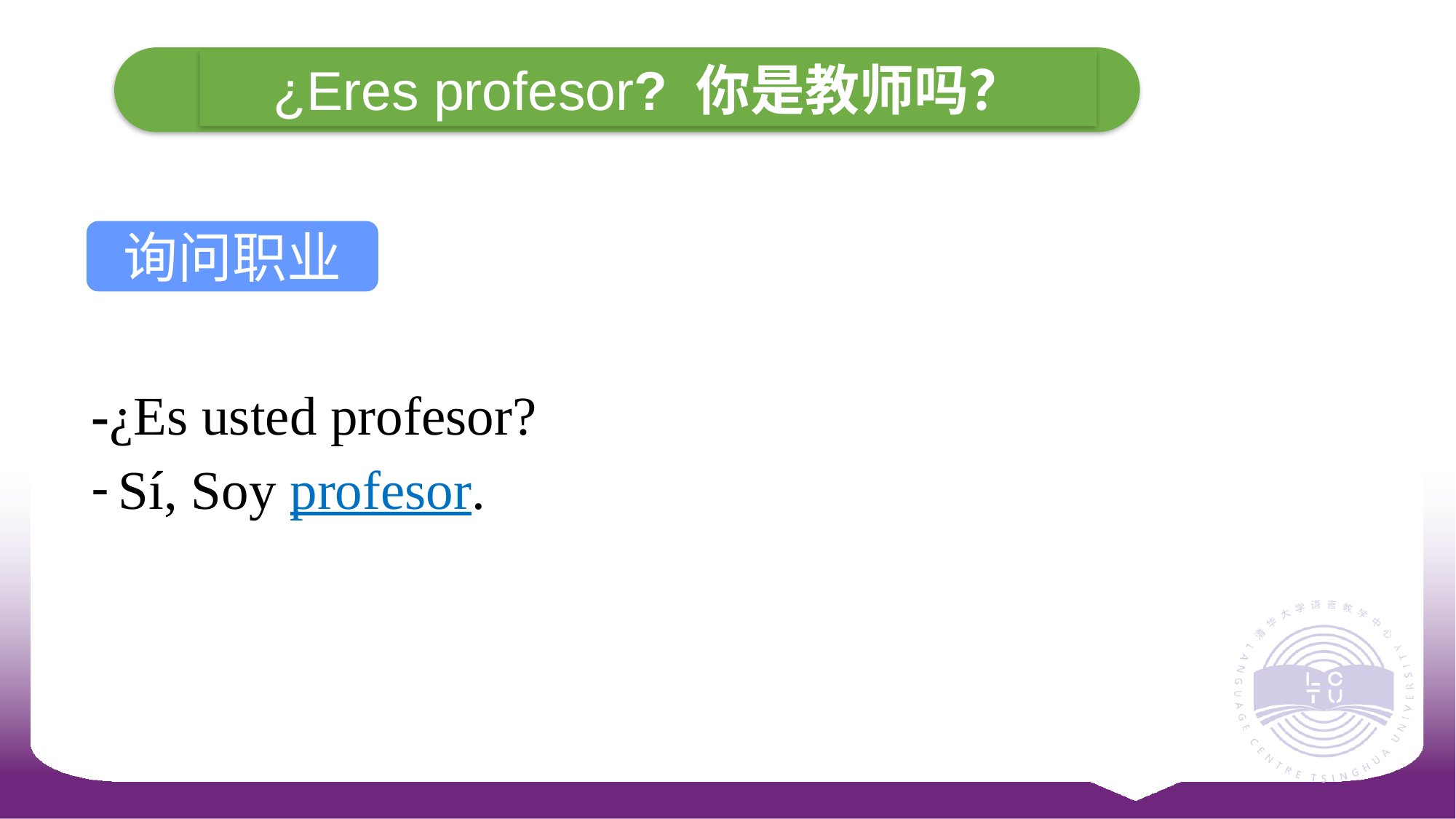

¿Eres profesor? 你是教师吗？
询问职业

-¿Es usted profesor?
Sí, Soy profesor.